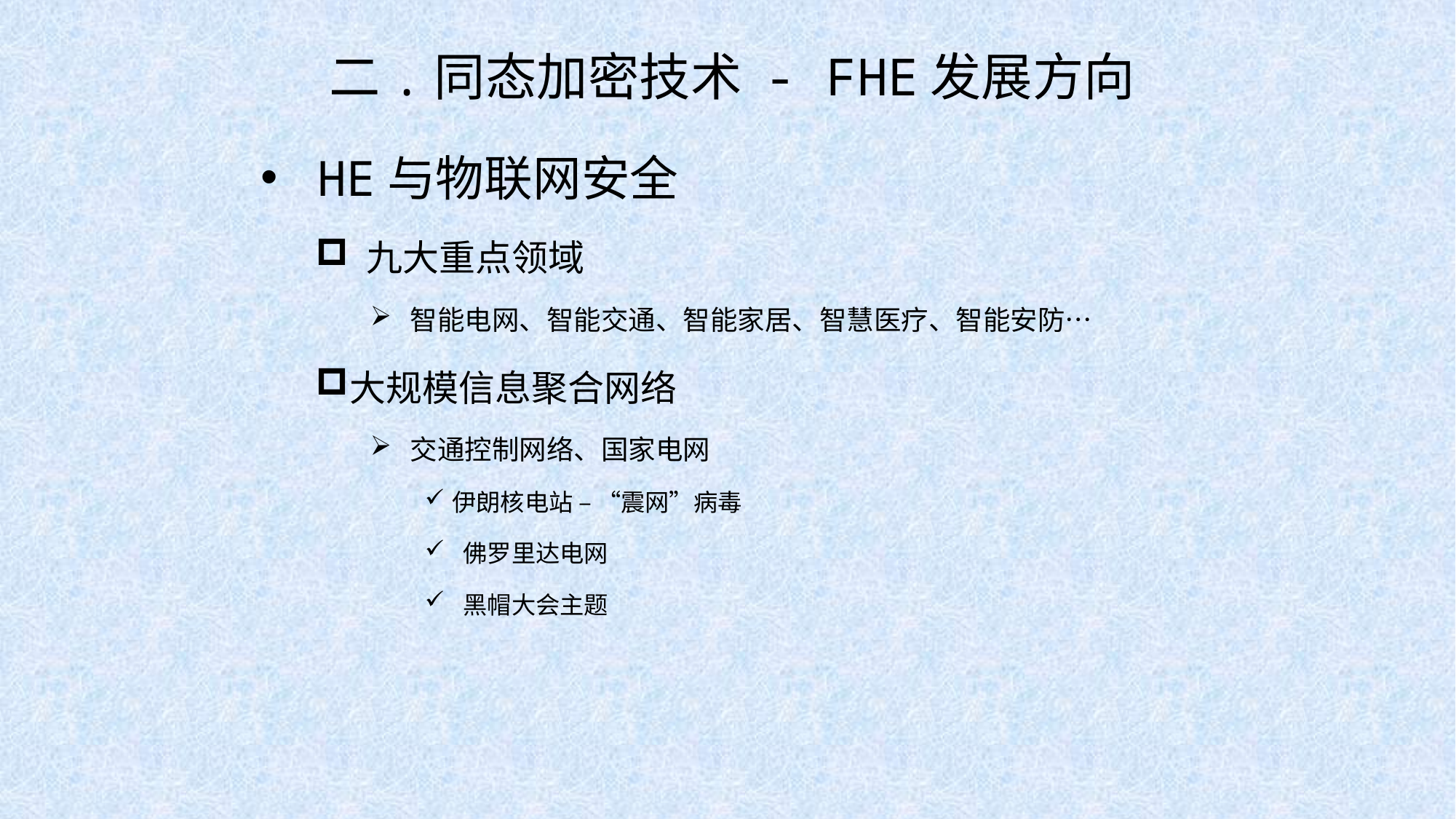

# 二.同态加密技术 - FHE发展方向
 HE与物联网安全
 九大重点领域
 智能电网、智能交通、智能家居、智慧医疗、智能安防…
大规模信息聚合网络
 交通控制网络、国家电网
伊朗核电站 – “震网”病毒
 佛罗里达电网
 黑帽大会主题